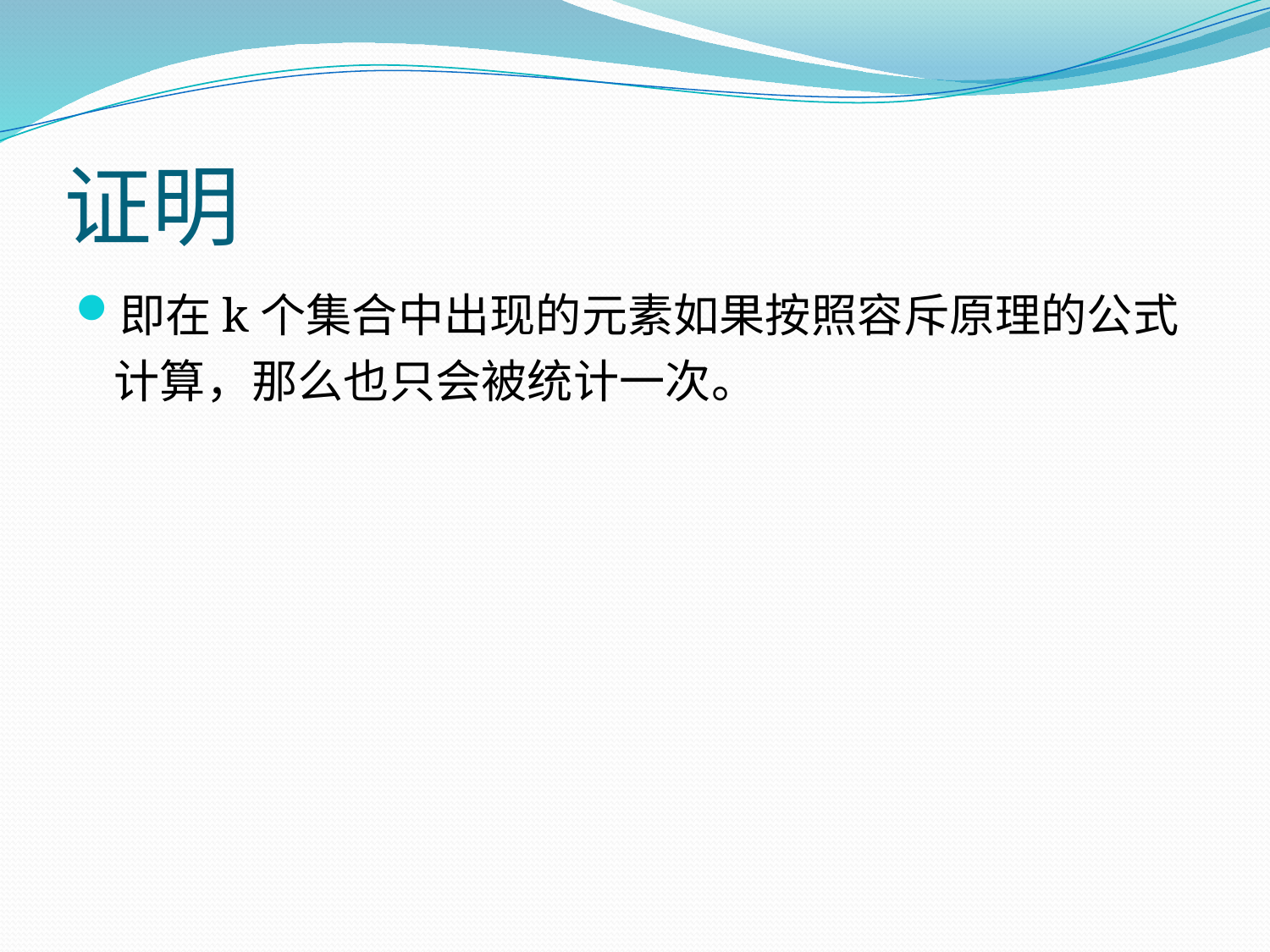

# 证明
即在k个集合中出现的元素如果按照容斥原理的公式计算，那么也只会被统计一次。